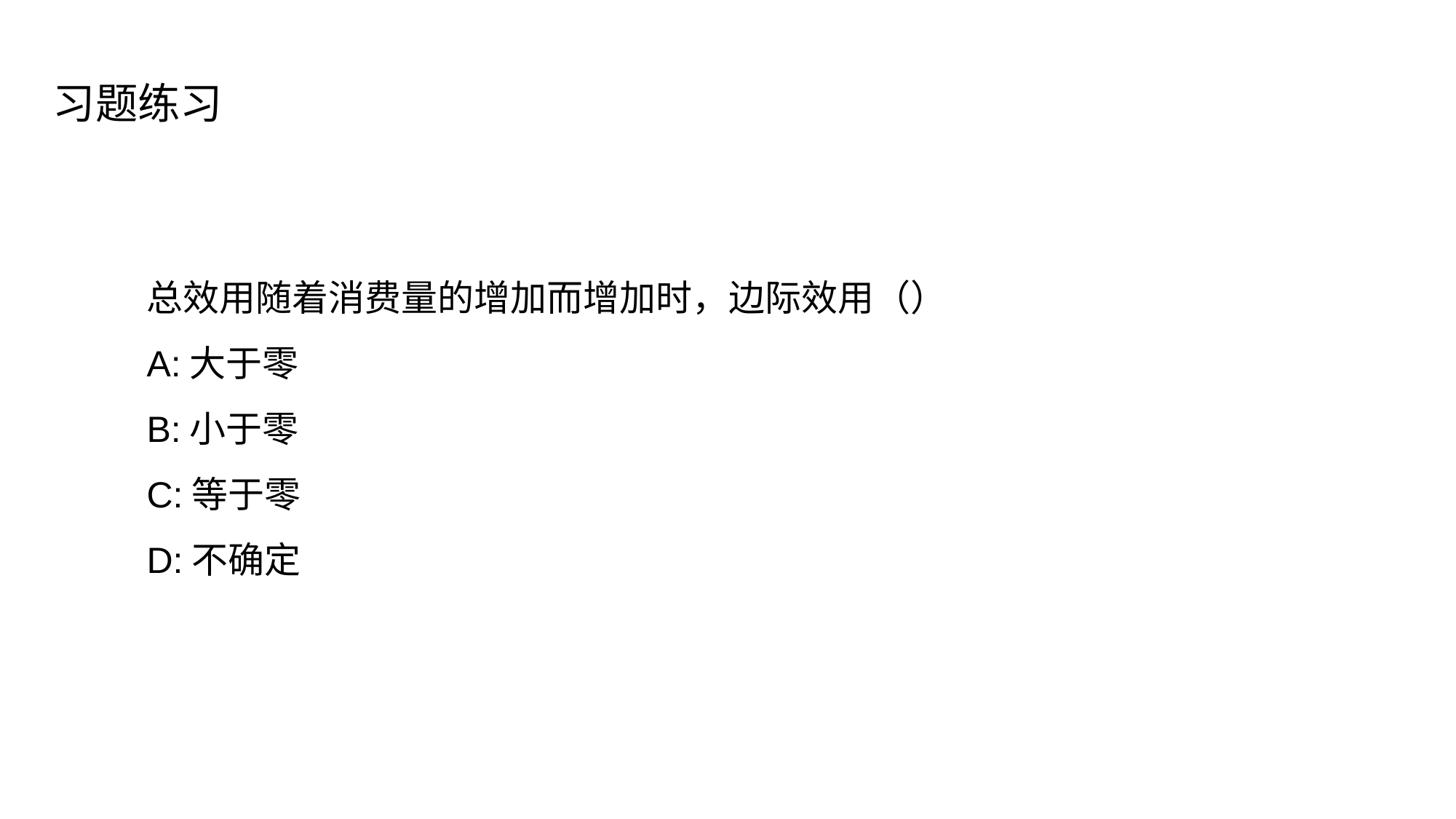

习题练习
总效用随着消费量的增加而增加时，边际效用（）
A:大于零
B:小于零
C:等于零
D:不确定